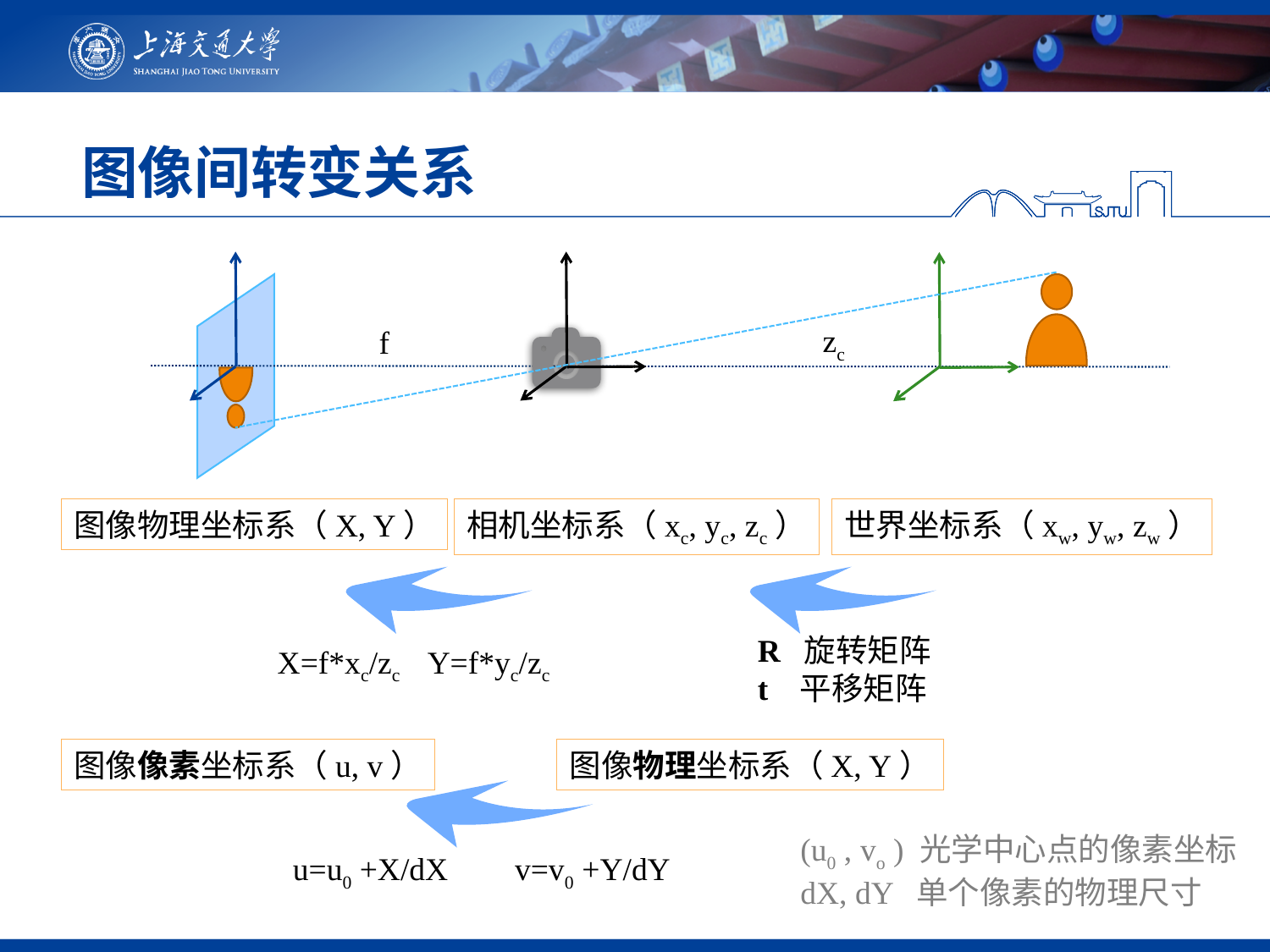

# 图像间转变关系

zc
f

图像物理坐标系（X, Y）
相机坐标系（xc, yc, zc）
世界坐标系（xw, yw, zw）

R  旋转矩阵
t   平移矩阵
X=f*xc/zc
Y=f*yc/zc
图像像素坐标系（u, v）
图像物理坐标系（X, Y）

(u0 , vo ) 光学中心点的像素坐标
dX, dY  单个像素的物理尺寸
u=u0 +X/dX
v=v0 +Y/dY